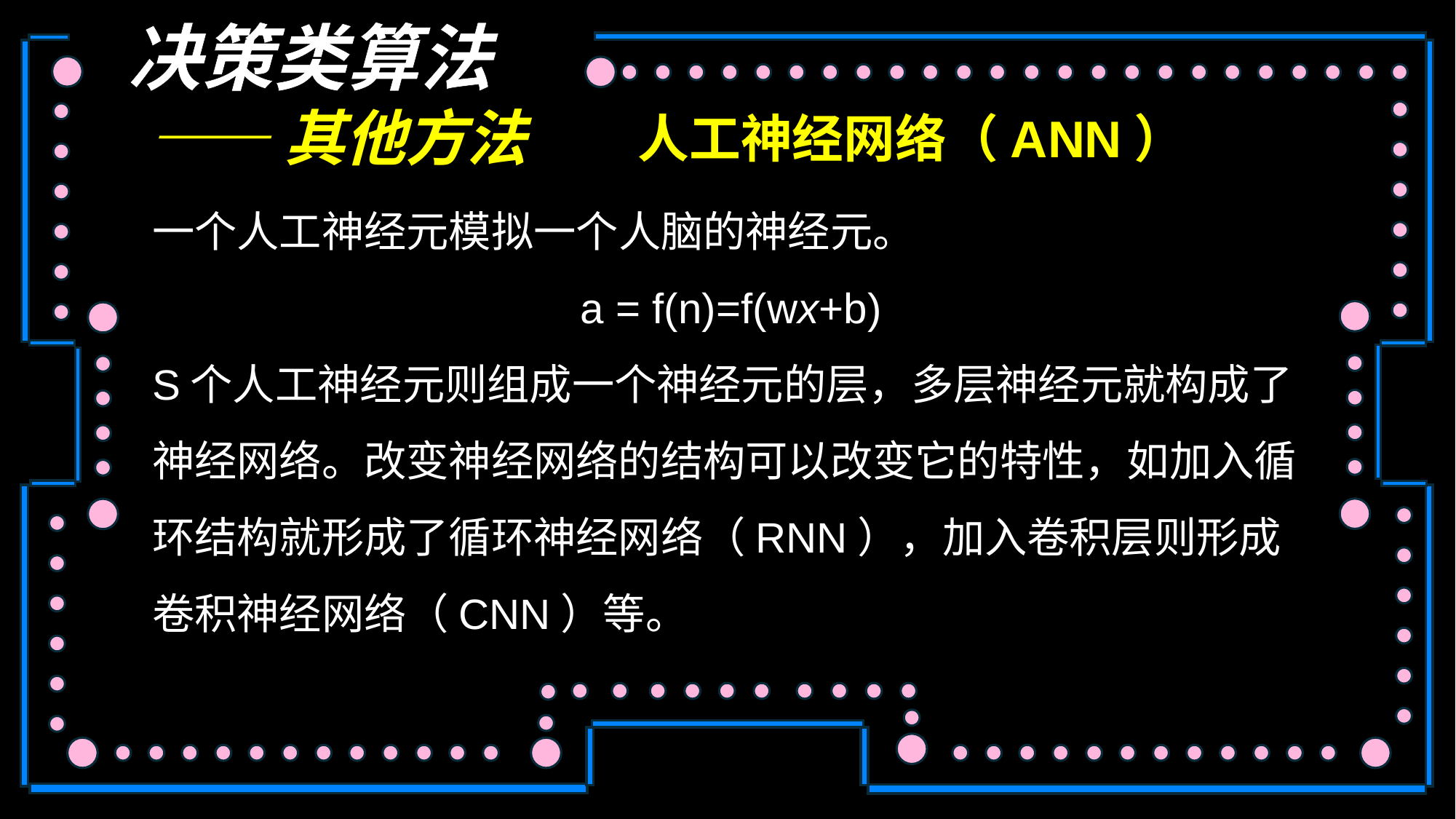

决策类算法

——其他方法
人工神经网络（ANN）

一个人工神经元模拟一个人脑的神经元。
a = f(n)=f(wx+b)
S个人工神经元则组成一个神经元的层，多层神经元就构成了神经网络。改变神经网络的结构可以改变它的特性，如加入循环结构就形成了循环神经网络（RNN），加入卷积层则形成卷积神经网络（CNN）等。